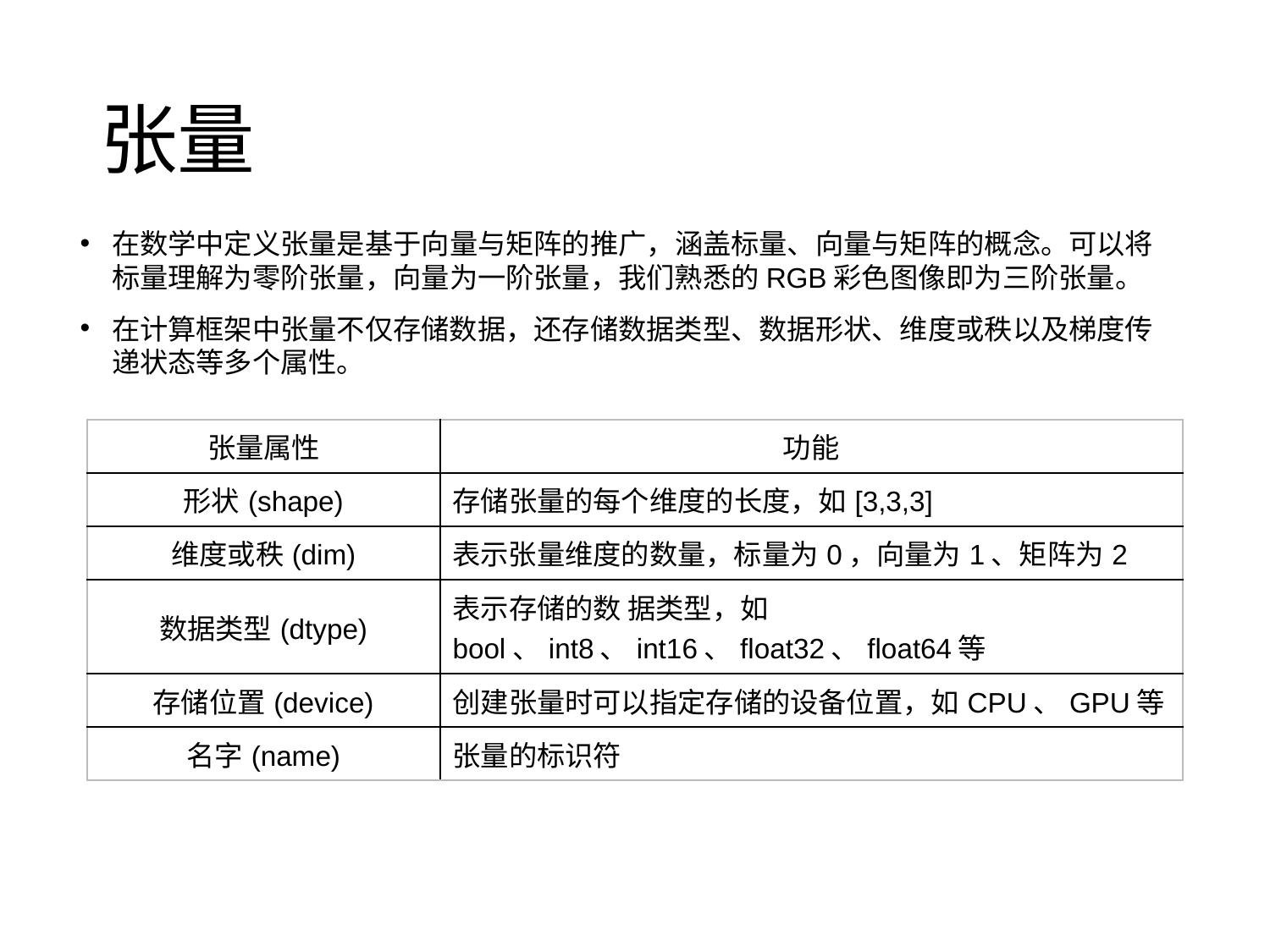

# 张量
在数学中定义张量是基于向量与矩阵的推广，涵盖标量、向量与矩阵的概念。可以将标量理解为零阶张量，向量为一阶张量，我们熟悉的RGB彩色图像即为三阶张量。
在计算框架中张量不仅存储数据，还存储数据类型、数据形状、维度或秩以及梯度传递状态等多个属性。
| 张量属性 | 功能 |
| --- | --- |
| 形状(shape) | 存储张量的每个维度的长度，如[3,3,3] |
| 维度或秩(dim) | 表示张量维度的数量，标量为0，向量为1、矩阵为2 |
| 数据类型(dtype) | 表示存储的数 据类型，如bool、int8、int16、float32、float64等 |
| 存储位置(device) | 创建张量时可以指定存储的设备位置，如CPU、GPU等 |
| 名字(name) | 张量的标识符 |